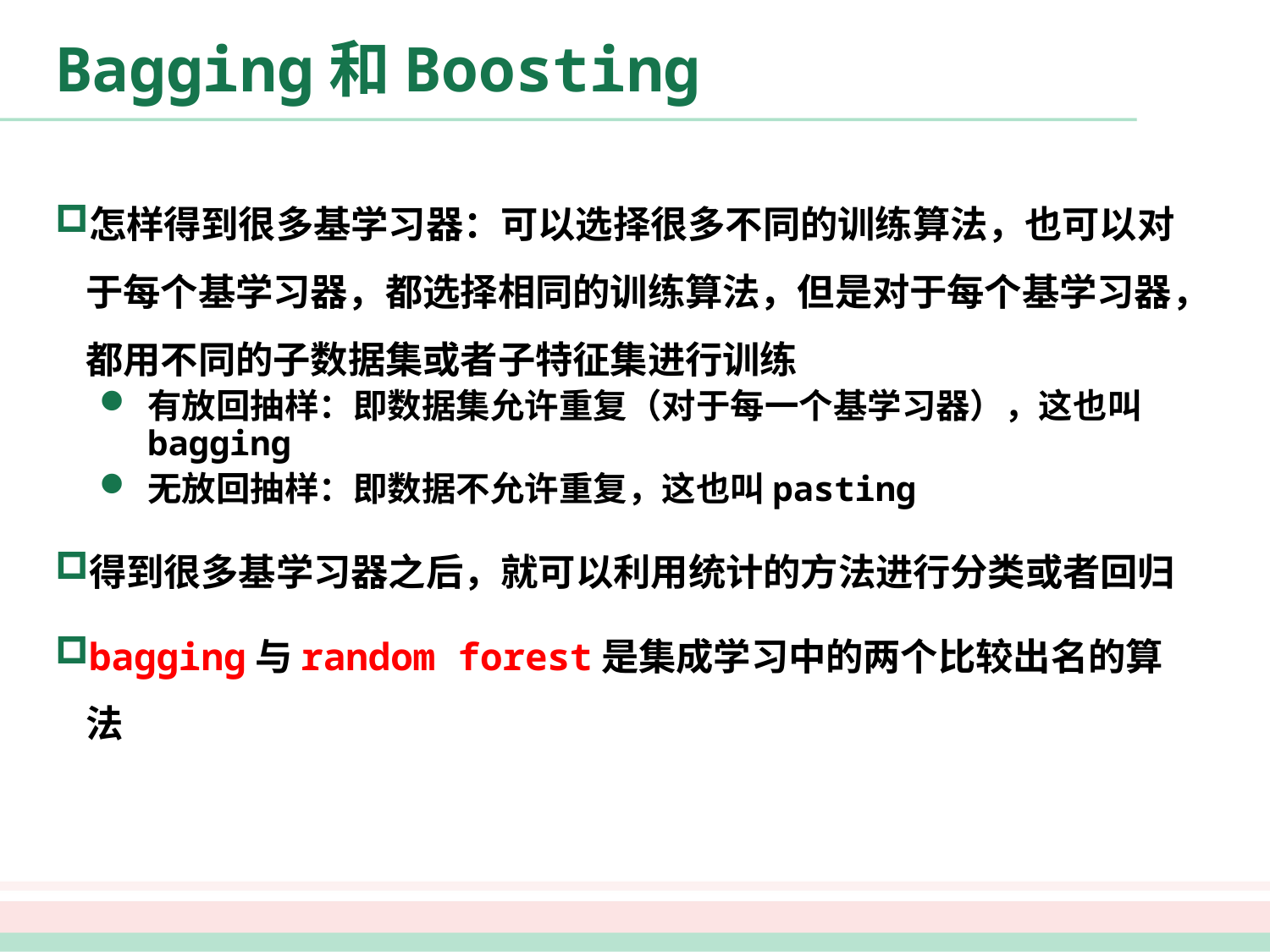

# Bagging和Boosting
怎样得到很多基学习器：可以选择很多不同的训练算法，也可以对于每个基学习器，都选择相同的训练算法，但是对于每个基学习器，都用不同的子数据集或者子特征集进行训练
有放回抽样：即数据集允许重复（对于每一个基学习器），这也叫bagging
无放回抽样：即数据不允许重复，这也叫pasting
得到很多基学习器之后，就可以利用统计的方法进行分类或者回归
bagging与random forest是集成学习中的两个比较出名的算法